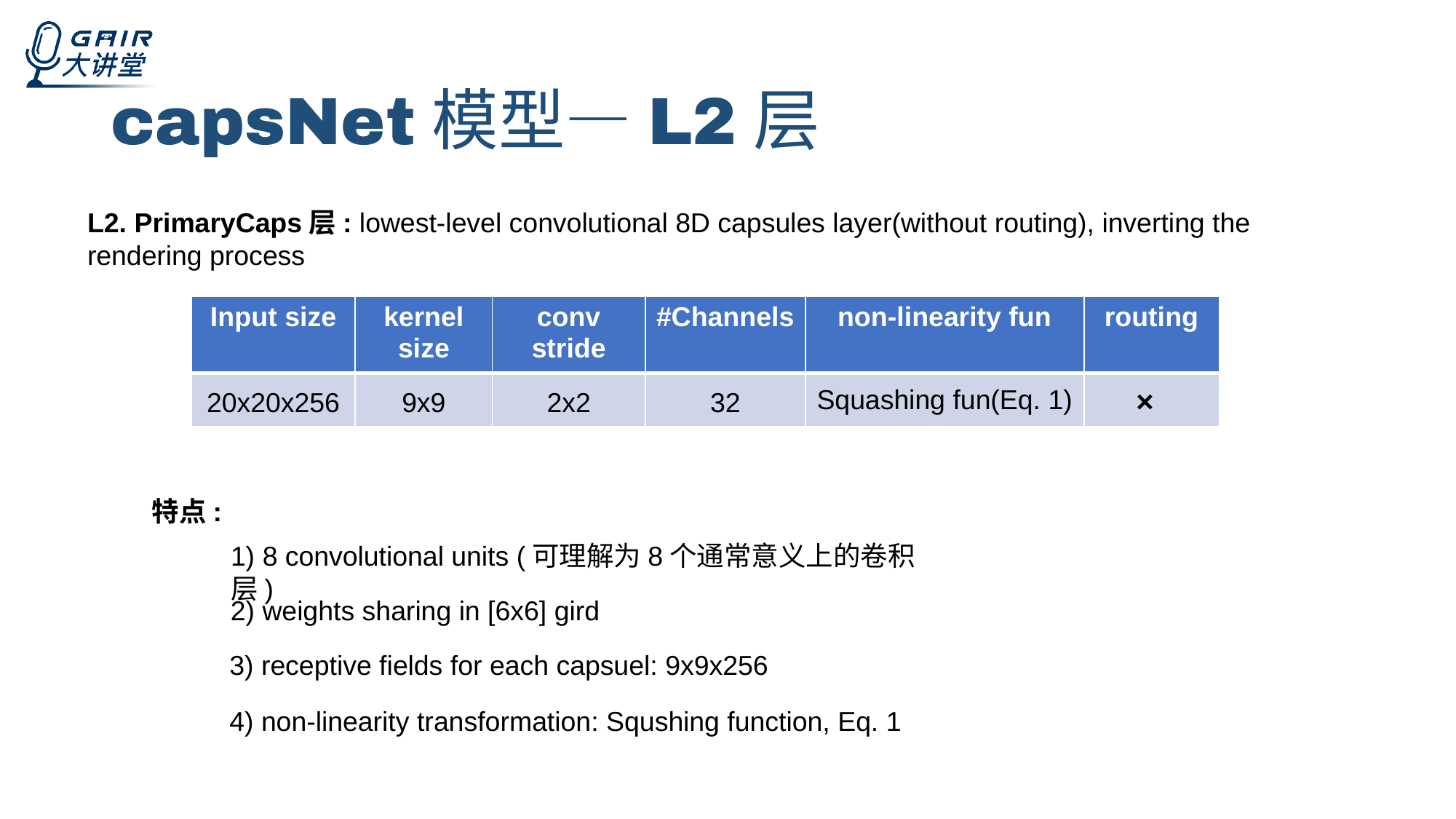

# capsNet模型—L2层
L2. PrimaryCaps层: lowest-level convolutional 8D capsules layer(without routing), inverting the rendering process
| Input size | kernel size | conv stride | #Channels | non-linearity fun | routing |
| --- | --- | --- | --- | --- | --- |
| 20x20x256 | 9x9 | 2x2 | 32 | Squashing fun(Eq. 1) |  |
×
特点:
1) 8 convolutional units (可理解为8个通常意义上的卷积层)
2) weights sharing in [6x6] gird
3) receptive fields for each capsuel: 9x9x256
4) non-linearity transformation: Squshing function, Eq. 1